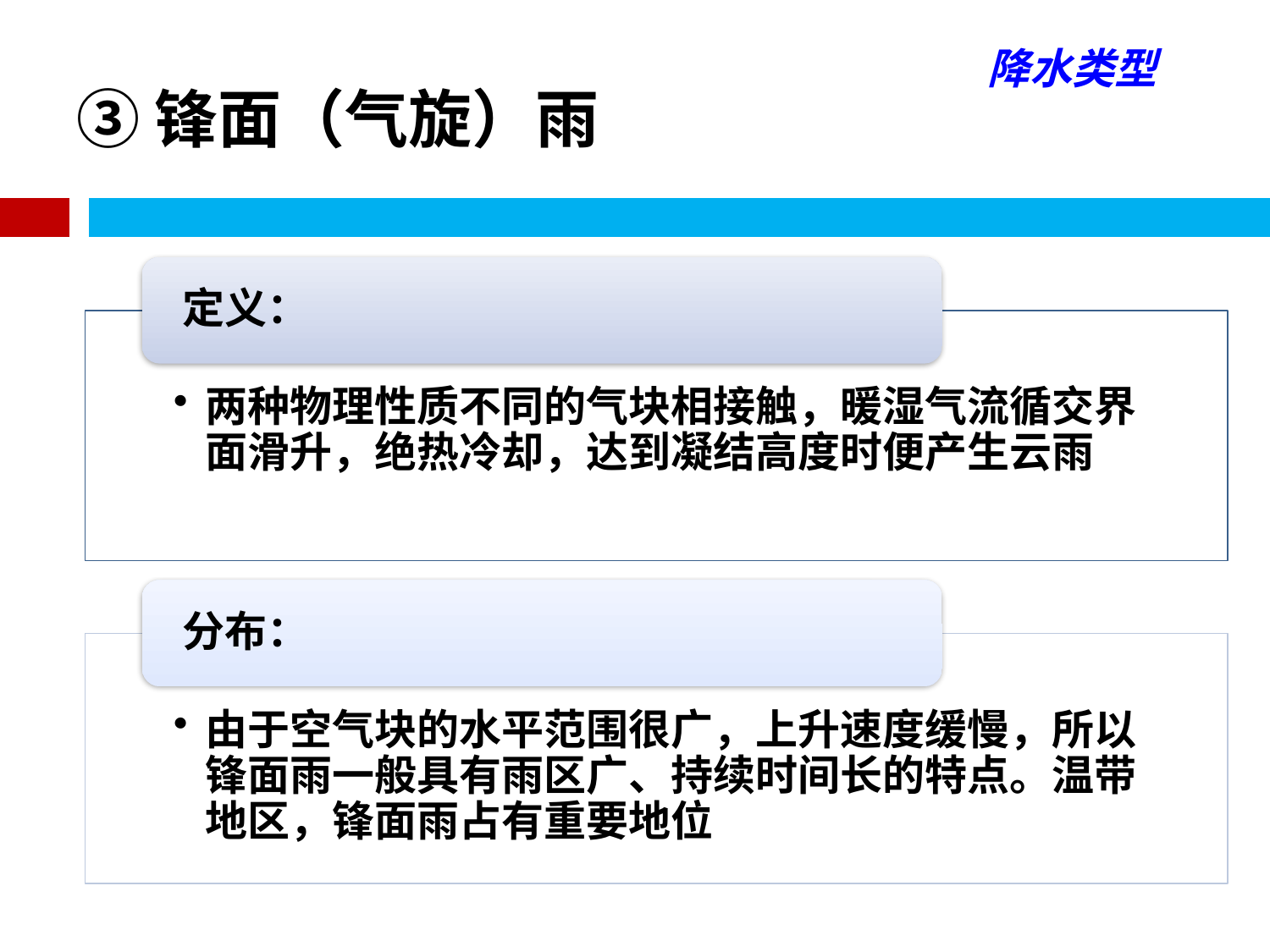

降水类型
# ③锋面（气旋）雨
两种物理性质不同的气块相接触，暖湿气流循交界面滑升，绝热冷却，达到凝结高度时便产生云雨
定义：
由于空气块的水平范围很广，上升速度缓慢，所以锋面雨一般具有雨区广、持续时间长的特点。温带地区，锋面雨占有重要地位
分布：